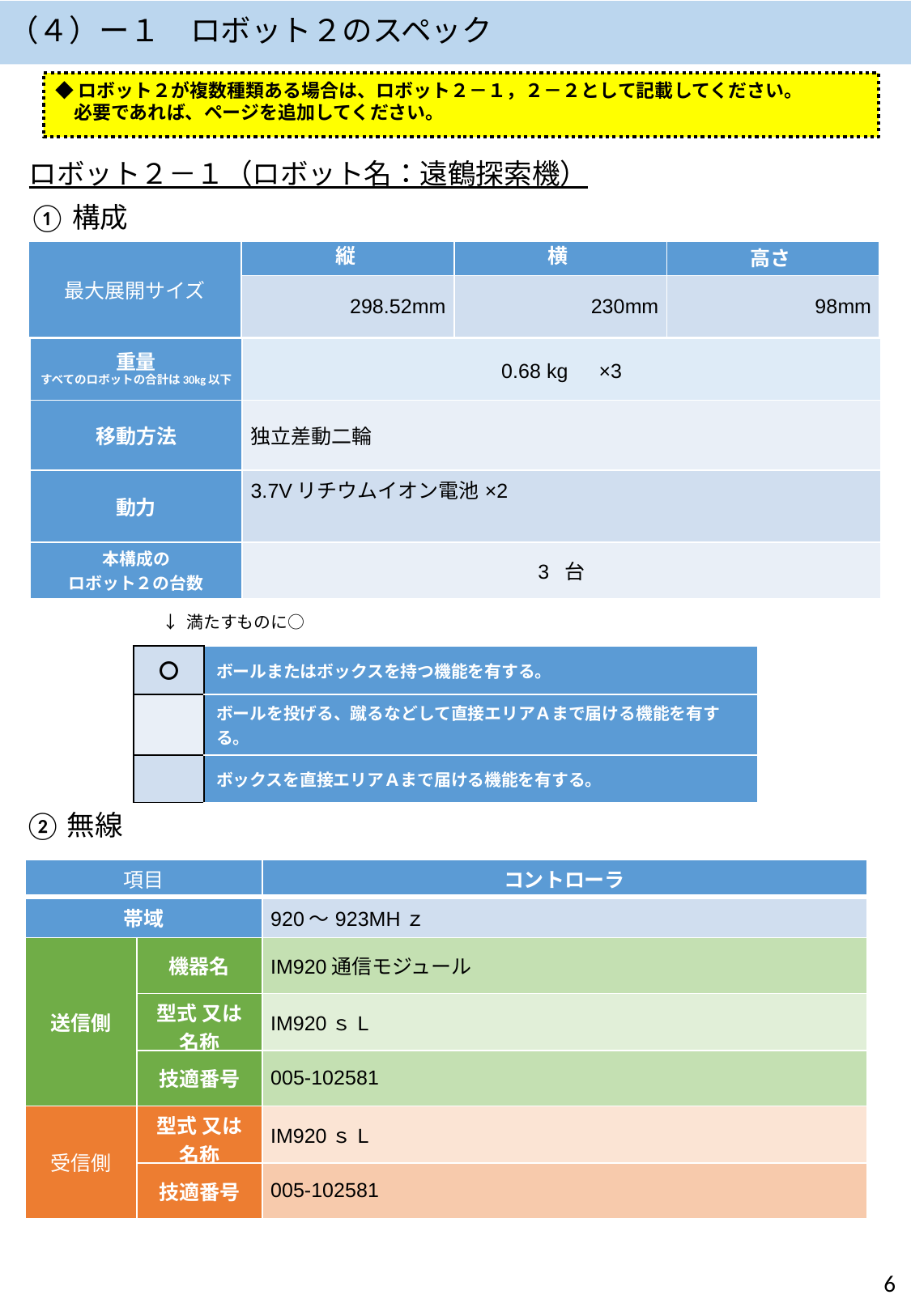

# （４）ー１　ロボット２のスペック
◆ロボット２が複数種類ある場合は、ロボット２－１，２－２として記載してください。
　必要であれば、ページを追加してください。
ロボット２－１（ロボット名：遠鶴探索機）
①構成
| 最大展開サイズ | 縦 | 横 | 高さ |
| --- | --- | --- | --- |
|  | 298.52mm | 230mm | 98mm |
| 重量 すべてのロボットの合計は30kg以下 | 0.68 kg　×3 |
| --- | --- |
| 移動方法 | 独立差動二輪 |
| 動力 | 3.7Vリチウムイオン電池×2 |
| 本構成の ロボット２の台数 | 3 台 |
↓ 満たすものに○
| 〇 | ボールまたはボックスを持つ機能を有する。 |
| --- | --- |
|  | ボールを投げる、蹴るなどして直接エリアＡまで届ける機能を有する。 |
|  | ボックスを直接エリアＡまで届ける機能を有する。 |
②無線
| 項目 |  | コントローラ |
| --- | --- | --- |
| 帯域 |  | 920～923MHｚ |
| 送信側 | 機器名 | IM920通信モジュール |
|  | 型式 又は 名称 | IM920ｓL |
|  | 技適番号 | 005-102581 |
| 受信側 | 型式 又は 名称 | IM920ｓL |
|  | 技適番号 | 005-102581 |
6